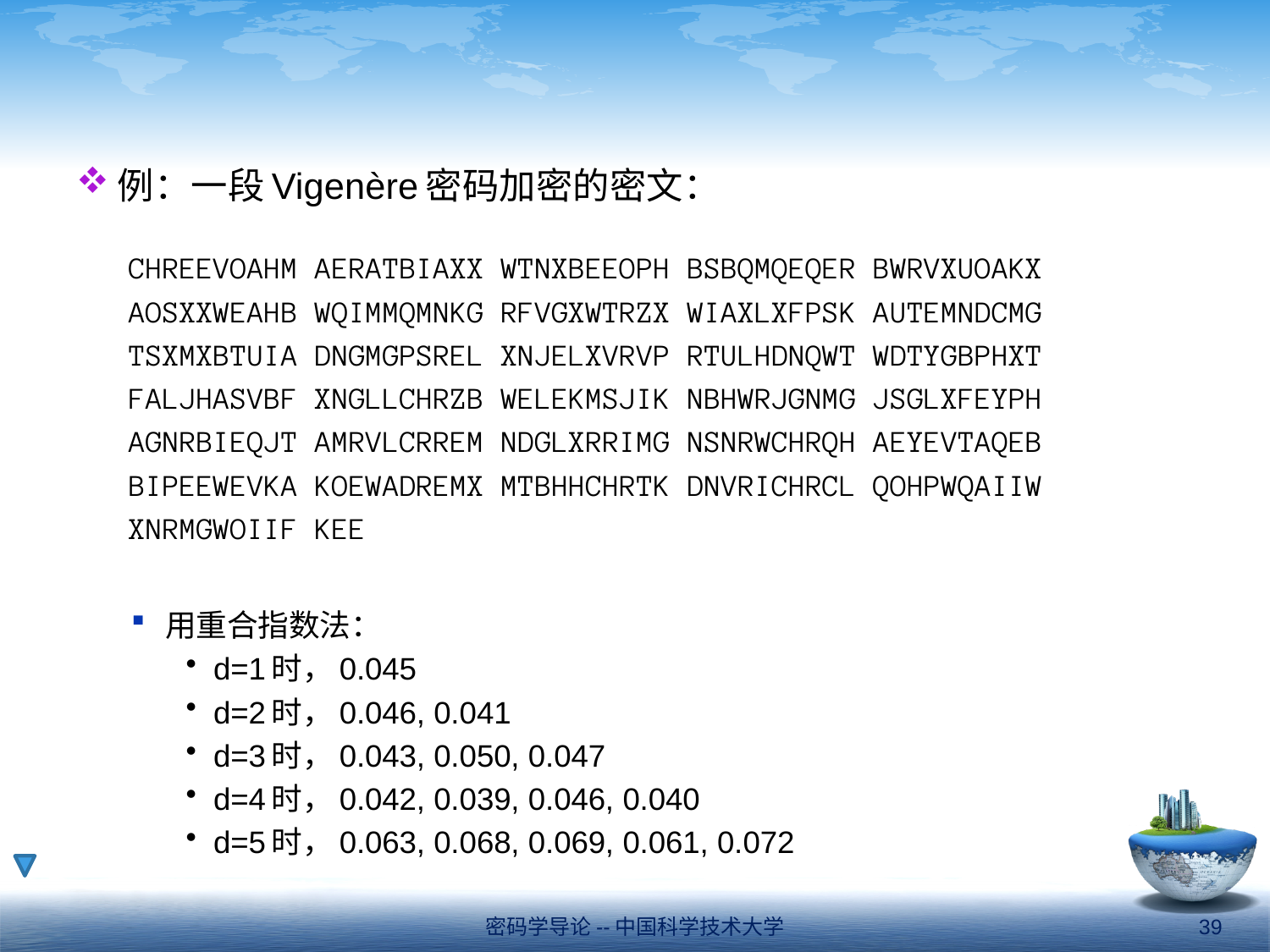

#
例：一段Vigenère密码加密的密文：

CHREEVOAHM AERATBIAXX WTNXBEEOPH BSBQMQEQER BWRVXUOAKX
AOSXXWEAHB WQIMMQMNKG RFVGXWTRZX WIAXLXFPSK AUTEMNDCMG
TSXMXBTUIA DNGMGPSREL XNJELXVRVP RTULHDNQWT WDTYGBPHXT
FALJHASVBF XNGLLCHRZB WELEKMSJIK NBHWRJGNMG JSGLXFEYPH
AGNRBIEQJT AMRVLCRREM NDGLXRRIMG NSNRWCHRQH AEYEVTAQEB
BIPEEWEVKA KOEWADREMX MTBHHCHRTK DNVRICHRCL QOHPWQAIIW
XNRMGWOIIF KEE

用重合指数法：
d=1时，0.045
d=2时，0.046, 0.041
d=3时，0.043, 0.050, 0.047
d=4时，0.042, 0.039, 0.046, 0.040
d=5时，0.063, 0.068, 0.069, 0.061, 0.072

密码学导论--中国科学技术大学
39